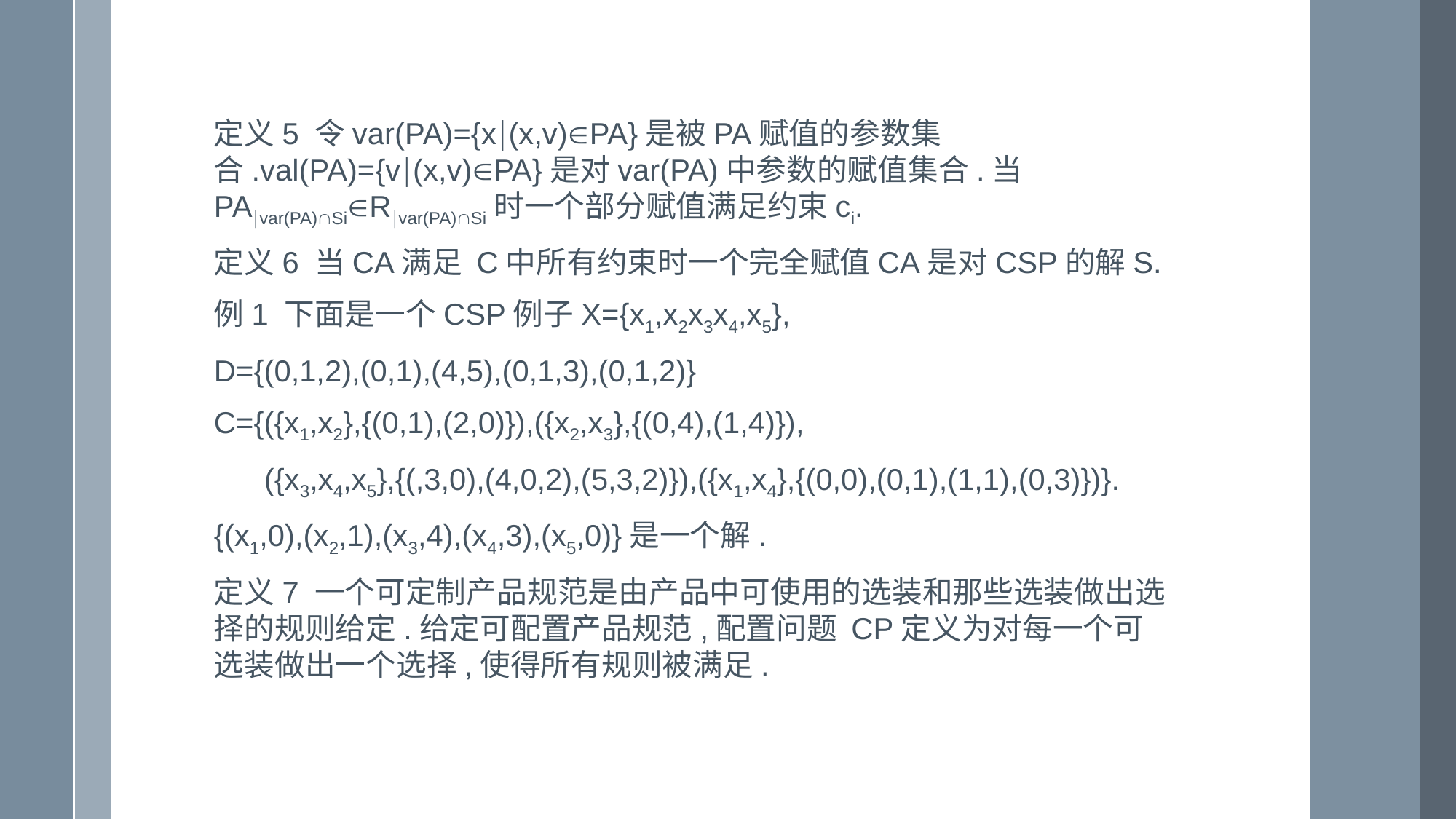

定义5 令var(PA)={x|(x,v)∈PA}是被PA赋值的参数集合.val(PA)={v|(x,v)∈PA}是对var(PA)中参数的赋值集合.当PA|var(PA)∩Si∈R|var(PA)∩Si时一个部分赋值满足约束ci.
定义6 当CA满足 C中所有约束时一个完全赋值CA是对CSP的解S.
例1 下面是一个CSP例子X={x1,x2x3x4,x5},
D={(0,1,2),(0,1),(4,5),(0,1,3),(0,1,2)}
C={({x1,x2},{(0,1),(2,0)}),({x2,x3},{(0,4),(1,4)}),
      ({x3,x4,x5},{(,3,0),(4,0,2),(5,3,2)}),({x1,x4},{(0,0),(0,1),(1,1),(0,3)})}.
{(x1,0),(x2,1),(x3,4),(x4,3),(x5,0)}是一个解.
定义7 一个可定制产品规范是由产品中可使用的选装和那些选装做出选择的规则给定.给定可配置产品规范,配置问题 CP定义为对每一个可选装做出一个选择,使得所有规则被满足.